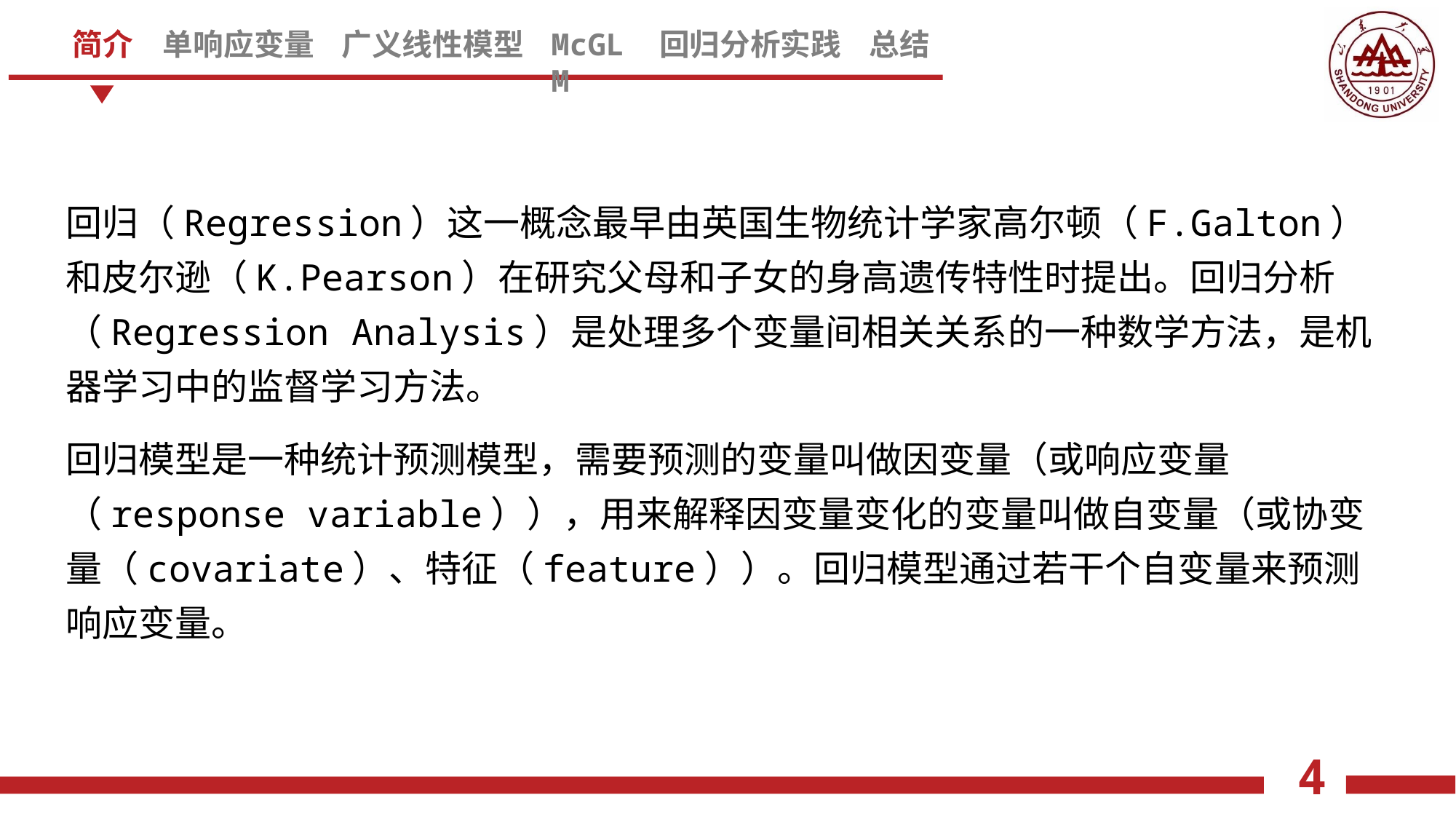

回归（Regression）这一概念最早由英国生物统计学家高尔顿（F.Galton）和皮尔逊（K.Pearson）在研究父母和子女的身高遗传特性时提出。回归分析（Regression Analysis）是处理多个变量间相关关系的一种数学方法，是机器学习中的监督学习方法。
回归模型是一种统计预测模型，需要预测的变量叫做因变量（或响应变量（response variable）），用来解释因变量变化的变量叫做自变量（或协变量（covariate）、特征（feature））。回归模型通过若干个自变量来预测响应变量。